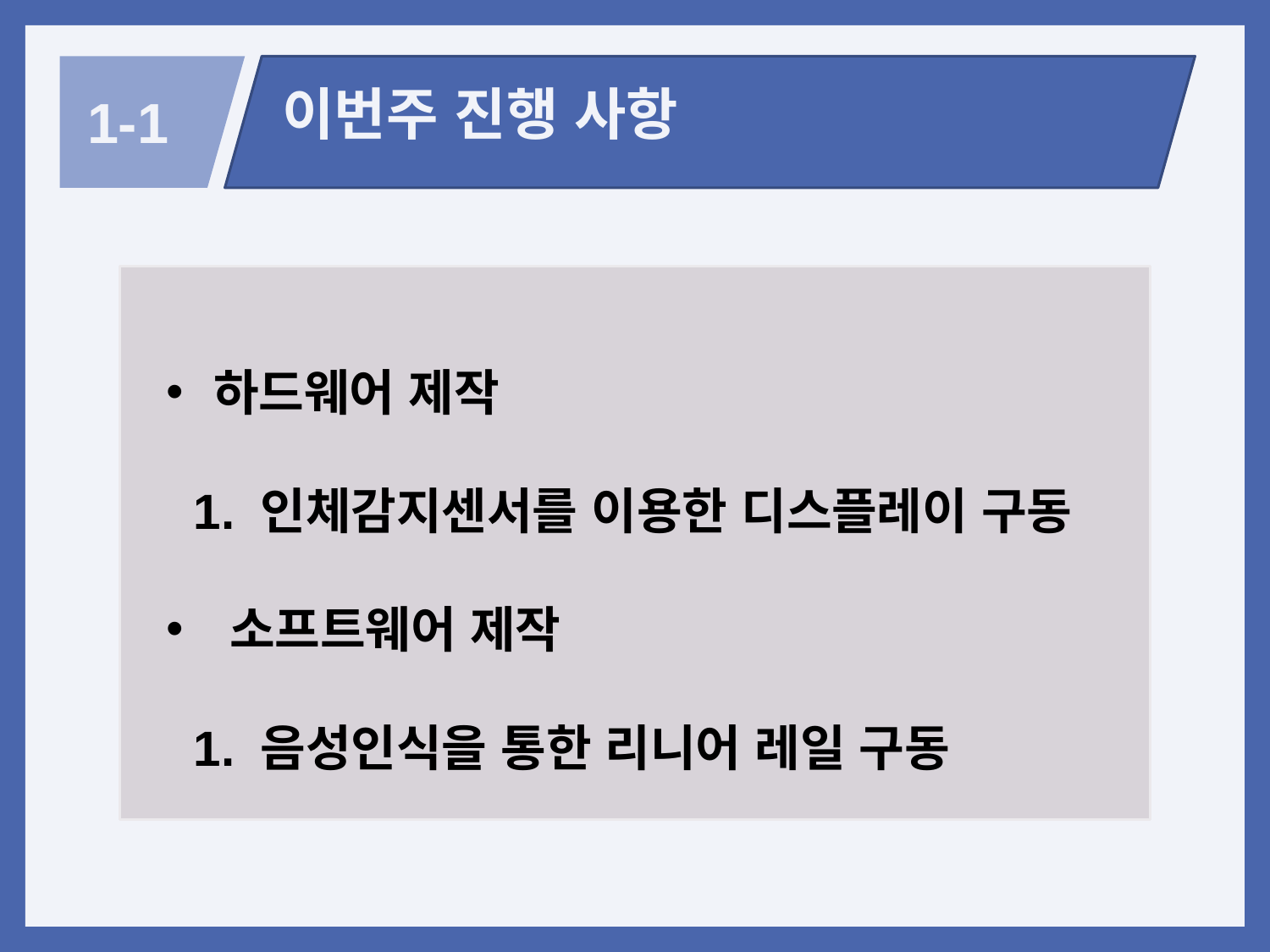

이번주 진행 사항
1-1

하드웨어 제작
  1. 인체감지센서를 이용한 디스플레이 구동
소프트웨어 제작
  1. 음성인식을 통한 리니어 레일 구동